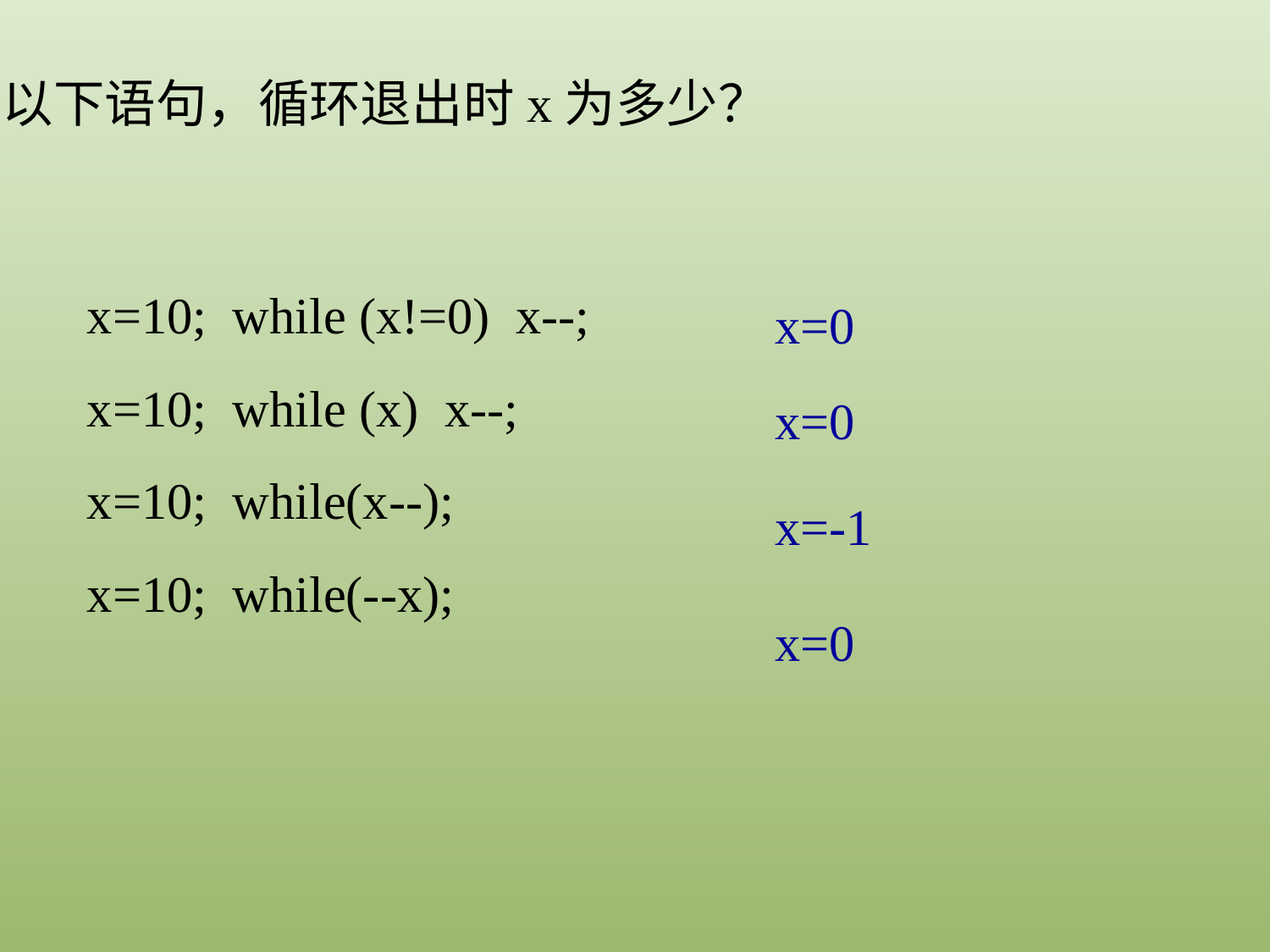

以下语句，循环退出时x为多少？
x=10;  while (x!=0)  x--;
x=10;  while (x)  x--;
x=10;  while(x--);
x=10;  while(--x);
x=0
x=0
x=-1
x=0
124